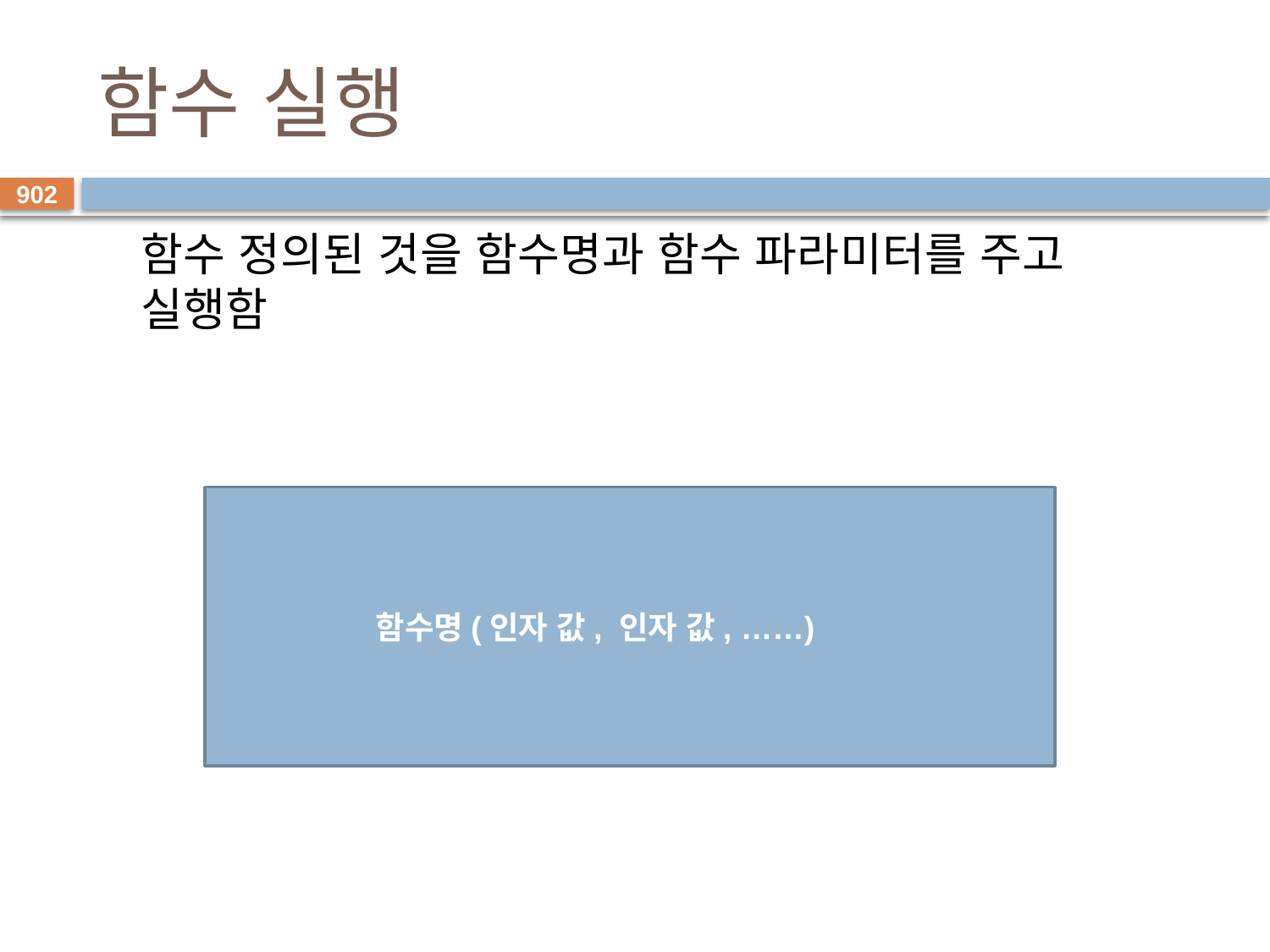

# 함수 실행
902
함수 정의된 것을 함수명과 함수 파라미터를 주고 실행함
함수명(인자 값, 인자 값, ……)